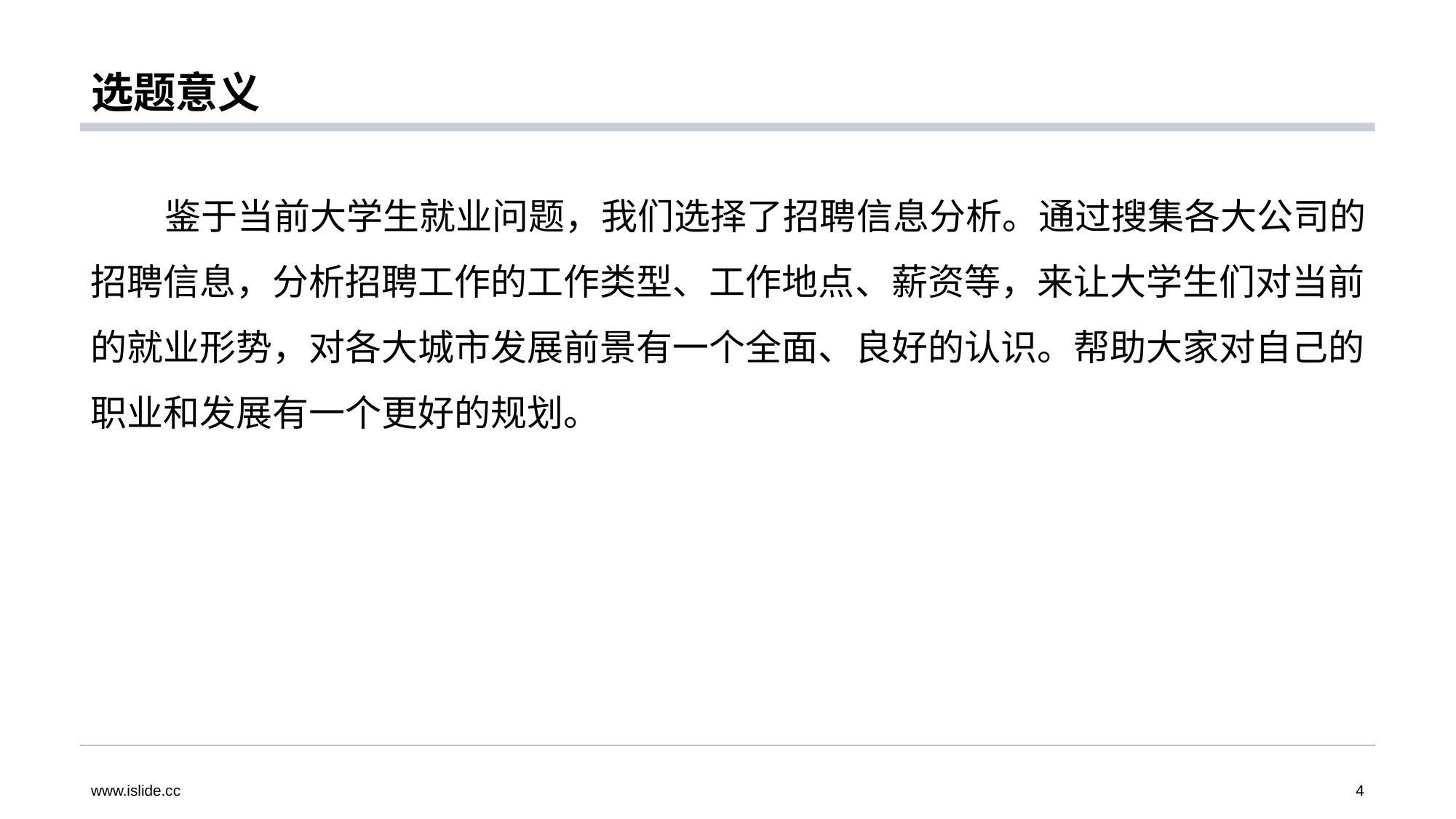

# 选题意义
        鉴于当前大学生就业问题，我们选择了招聘信息分析。通过搜集各大公司的招聘信息，分析招聘工作的工作类型、工作地点、薪资等，来让大学生们对当前的就业形势，对各大城市发展前景有一个全面、良好的认识。帮助大家对自己的职业和发展有一个更好的规划。
www.islide.cc
4